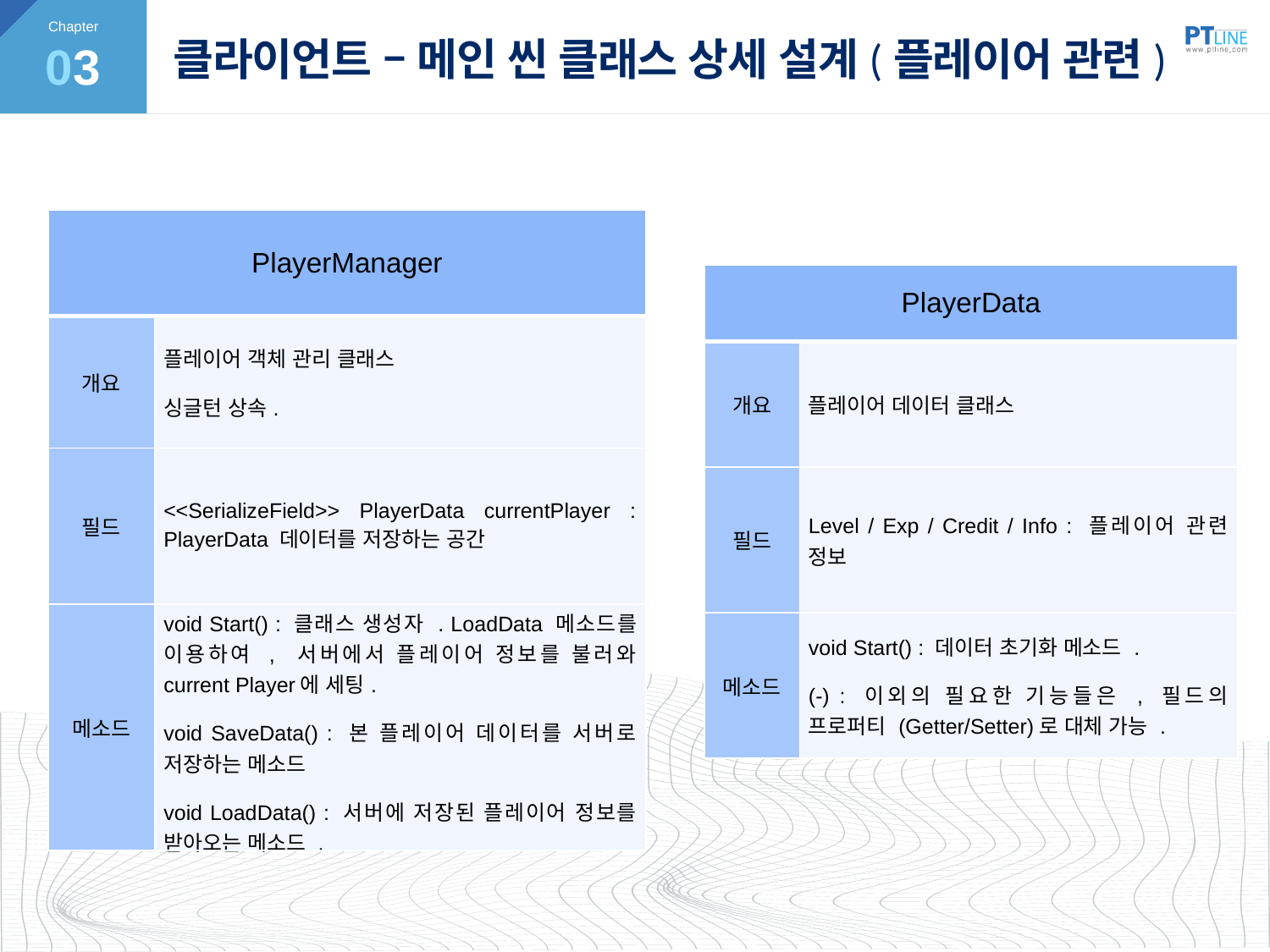

03
# 클라이언트 – 메인 씬 클래스 상세 설계(플레이어 관련)
| PlayerManager |  |
| --- | --- |
| 개요 | 플레이어 객체 관리 클래스 싱글턴 상속. |
| 필드 | <<SerializeField>> PlayerData currentPlayer : PlayerData 데이터를 저장하는 공간 |
| 메소드 | void Start() : 클래스 생성자 . LoadData 메소드를 이용하여 ,  서버에서 플레이어 정보를 불러와 current Player에 세팅. void SaveData() : 본 플레이어 데이터를 서버로 저장하는 메소드 void LoadData() : 서버에 저장된 플레이어 정보를 받아오는 메소드 . |
| PlayerData |  |
| --- | --- |
| 개요 | 플레이어 데이터 클래스 |
| 필드 | Level / Exp / Credit / Info : 플레이어 관련 정보 |
| 메소드 | void Start() : 데이터 초기화 메소드 . (-) : 이외의 필요한 기능들은 , 필드의 프로퍼티 (Getter/Setter)로 대체 가능 . |